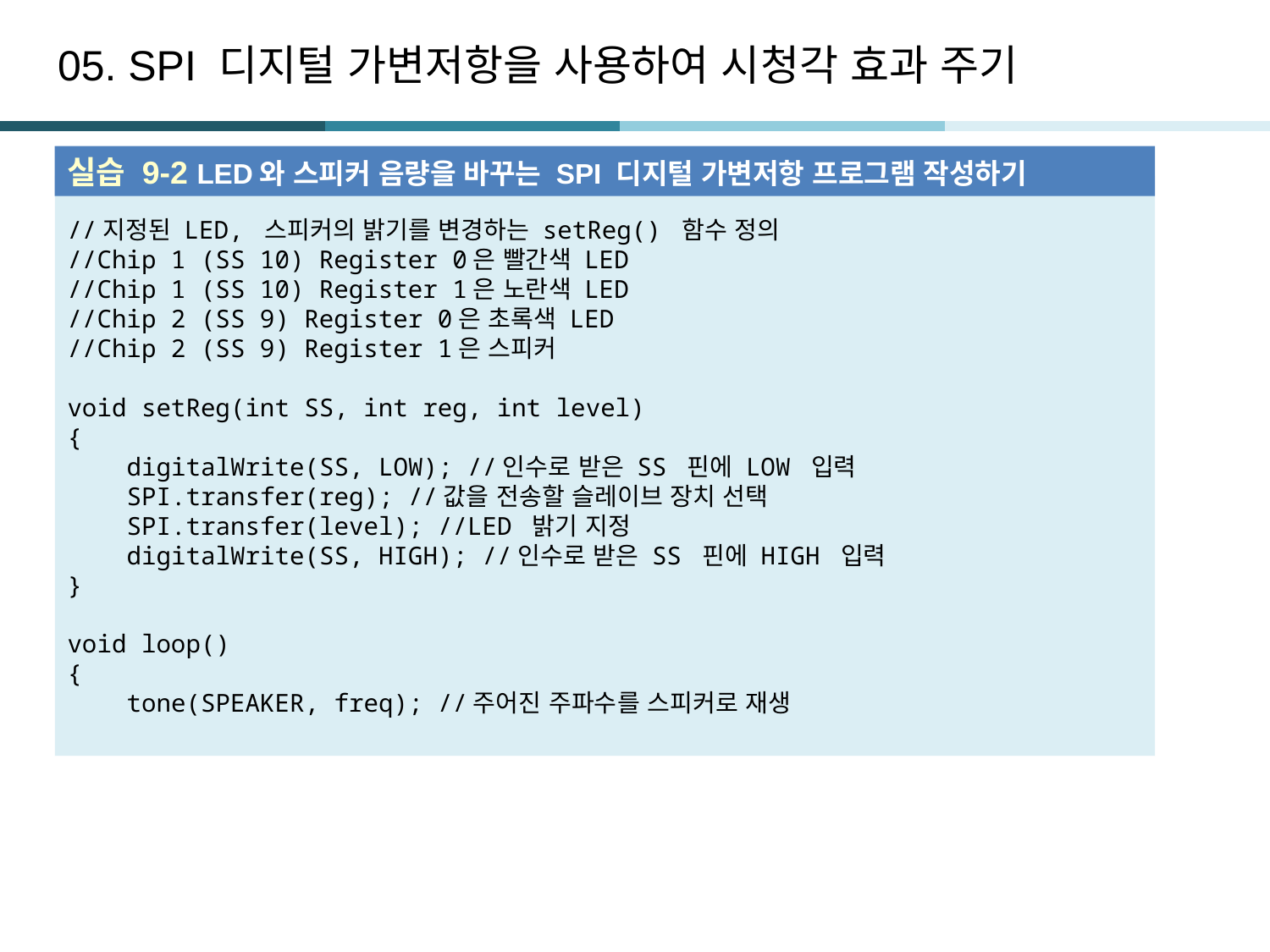

# 05. SPI 디지털 가변저항을 사용하여 시청각 효과 주기
실습 9-2 LED와 스피커 음량을 바꾸는 SPI 디지털 가변저항 프로그램 작성하기
//지정된 LED, 스피커의 밝기를 변경하는 setReg() 함수 정의
//Chip 1 (SS 10) Register 0은 빨간색 LED
//Chip 1 (SS 10) Register 1은 노란색 LED
//Chip 2 (SS 9) Register 0은 초록색 LED
//Chip 2 (SS 9) Register 1은 스피커

void setReg(int SS, int reg, int level)
{
    digitalWrite(SS, LOW); //인수로 받은 SS 핀에 LOW 입력
    SPI.transfer(reg); //값을 전송할 슬레이브 장치 선택
    SPI.transfer(level); //LED 밝기 지정
    digitalWrite(SS, HIGH); //인수로 받은 SS 핀에 HIGH 입력
}

void loop()
{
    tone(SPEAKER, freq); //주어진 주파수를 스피커로 재생